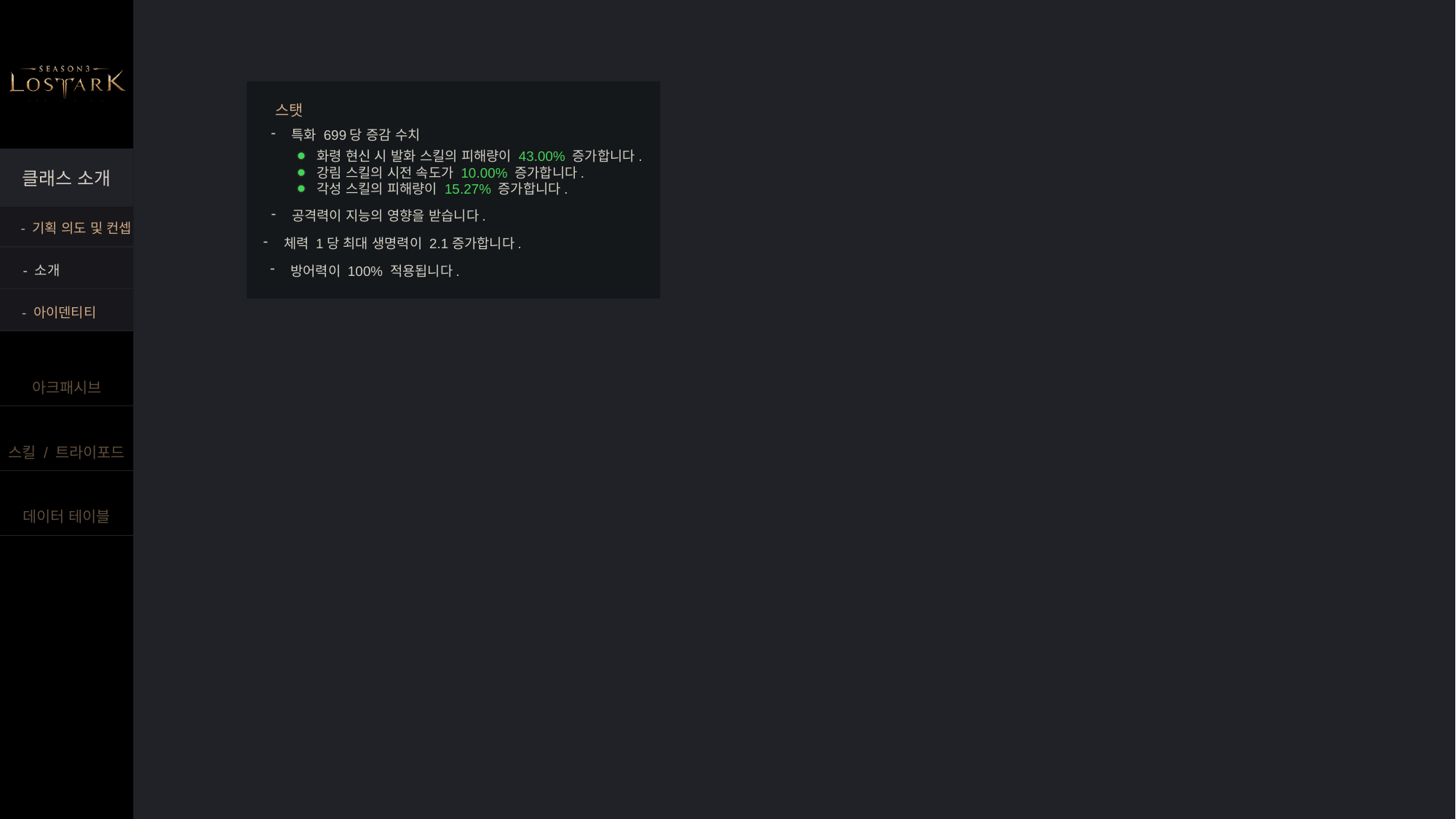

스탯
특화 699당 증감 수치
화령 현신 시 발화 스킬의 피해량이 43.00% 증가합니다.
강림 스킬의 시전 속도가 10.00% 증가합니다.
각성 스킬의 피해량이 15.27% 증가합니다.
공격력이 지능의 영향을 받습니다.
체력 1당 최대 생명력이 2.1증가합니다.
방어력이 100% 적용됩니다.
- 기획 의도 및 컨셉
- 소개
- 아이덴티티